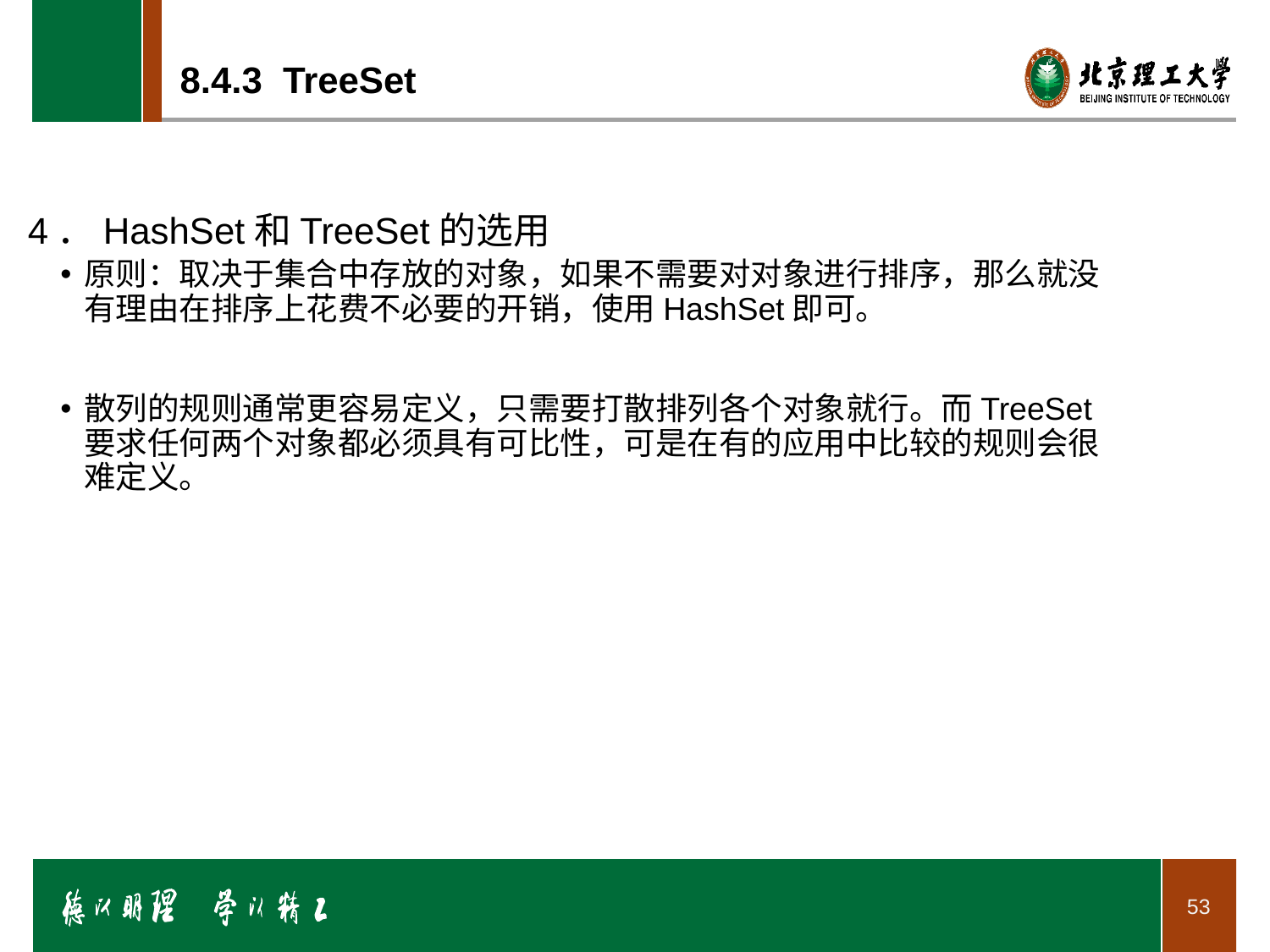

# 8.4.3  TreeSet
4．HashSet和TreeSet的选用
原则：取决于集合中存放的对象，如果不需要对对象进行排序，那么就没有理由在排序上花费不必要的开销，使用HashSet即可。

散列的规则通常更容易定义，只需要打散排列各个对象就行。而TreeSet要求任何两个对象都必须具有可比性，可是在有的应用中比较的规则会很难定义。